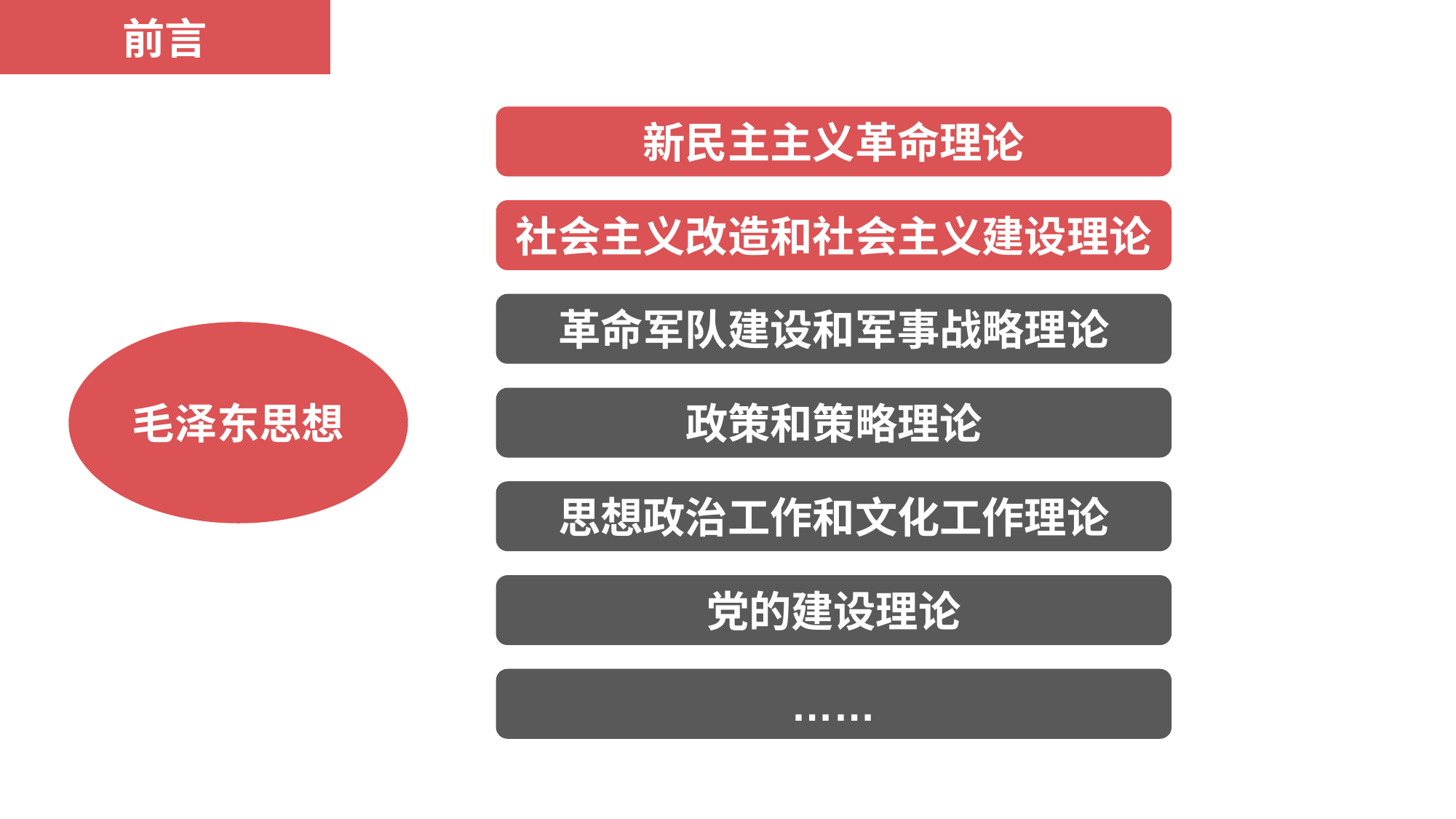

前言
新民主主义革命理论
社会主义改造和社会主义建设理论
革命军队建设和军事战略理论
毛泽东思想
政策和策略理论
思想政治工作和文化工作理论
党的建设理论
……